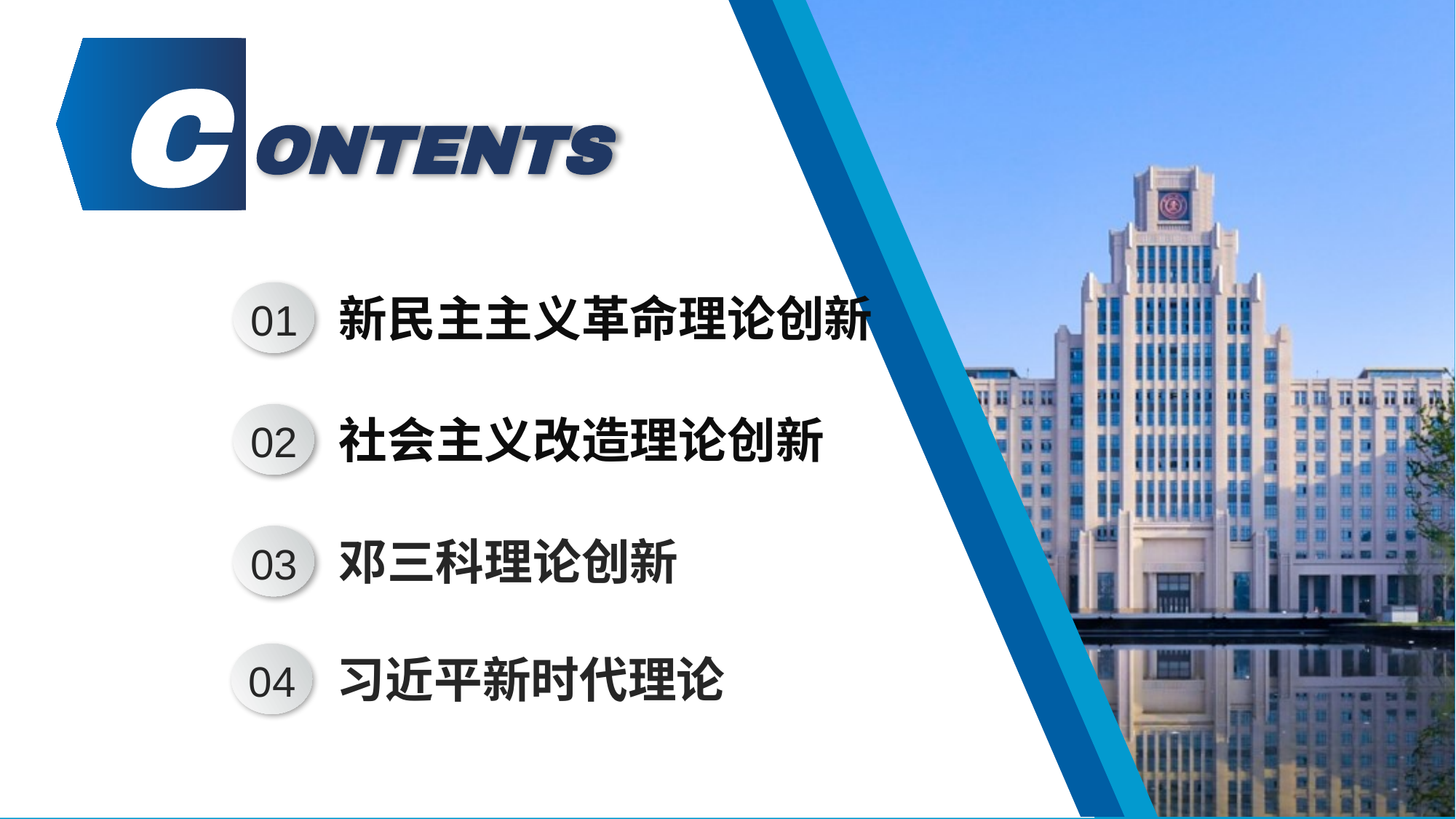

C
ONTENTS

01
新民主主义革命理论创新

02
社会主义改造理论创新

03
邓三科理论创新

04
习近平新时代理论